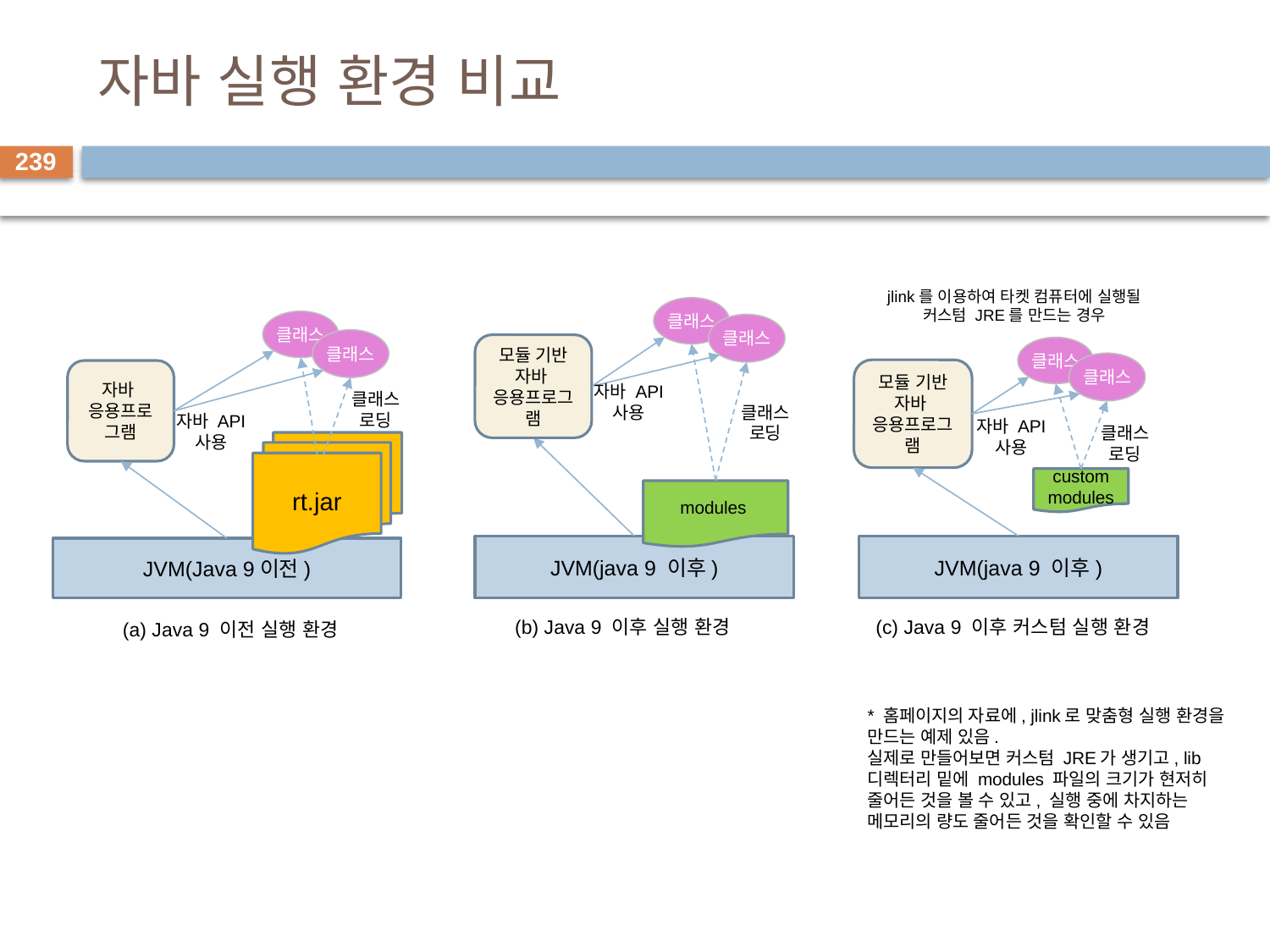

# 자바 실행 환경 비교
239
jlink를 이용하여 타켓 컴퓨터에 실행될 커스텀 JRE를 만드는 경우
클래스
클래스
클래스
클래스
모듈 기반 자바
응용프로그램
클래스
클래스
모듈 기반 자바
응용프로그램
자바
응용프로그램
자바 API
사용
클래스
로딩
클래스
로딩
자바 API
사용
자바 API
사용
클래스
로딩
rt.jar
custom
modules
modules
JVM(java 9 이후)
JVM(java 9 이후)
JVM(Java 9이전)
(b) Java 9 이후 실행 환경
(c) Java 9 이후 커스텀 실행 환경
(a) Java 9 이전 실행 환경
* 홈페이지의 자료에, jlink로 맞춤형 실행 환경을 만드는 예제 있음.
실제로 만들어보면 커스텀 JRE가 생기고, lib 디렉터리 밑에 modules 파일의 크기가 현저히 줄어든 것을 볼 수 있고, 실행 중에 차지하는 메모리의 량도 줄어든 것을 확인할 수 있음